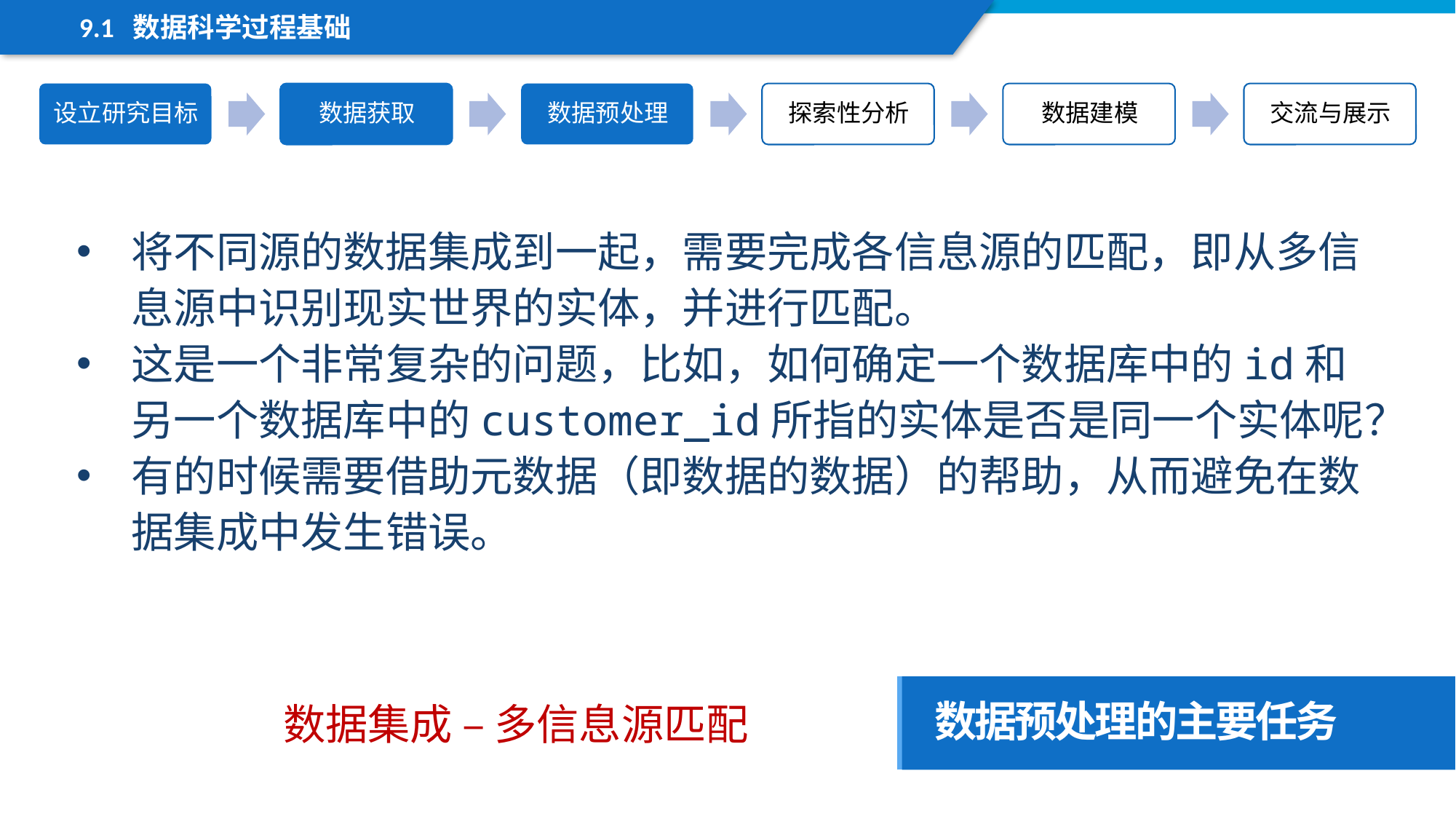

9.1  数据科学过程基础
设立研究目标

数据获取

数据预处理

探索性分析

数据建模

交流与展示
将不同源的数据集成到一起，需要完成各信息源的匹配，即从多信息源中识别现实世界的实体，并进行匹配。
这是一个非常复杂的问题，比如，如何确定一个数据库中的id和另一个数据库中的customer_id所指的实体是否是同一个实体呢？
有的时候需要借助元数据（即数据的数据）的帮助，从而避免在数据集成中发生错误。

数据预处理的主要任务
数据集成 – 多信息源匹配